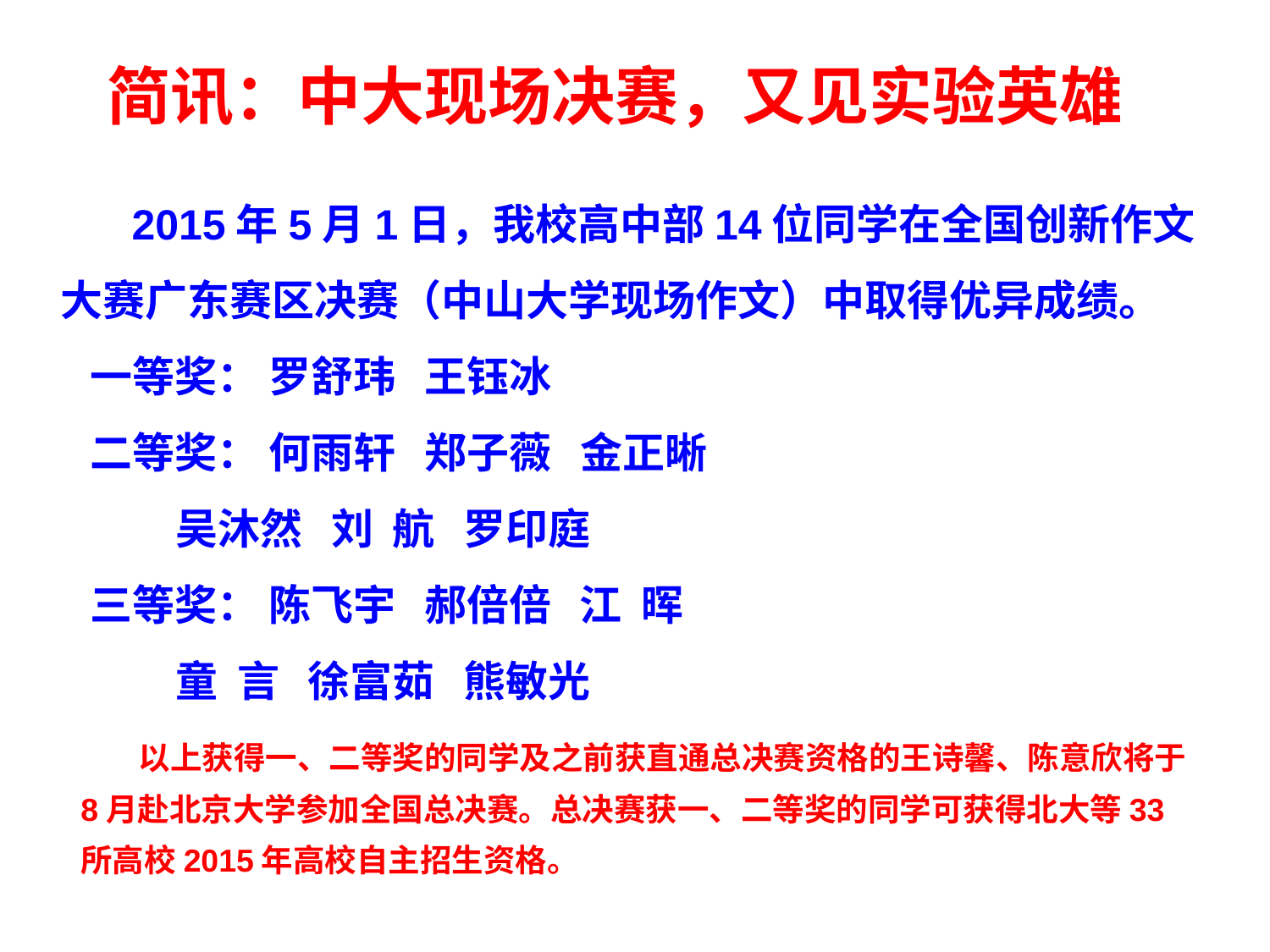

简讯：中大现场决赛，又见实验英雄
      2015年5月1日，我校高中部14位同学在全国创新作文大赛广东赛区决赛（中山大学现场作文）中取得优异成绩。
  一等奖： 罗舒玮   王钰冰
  二等奖： 何雨轩   郑子薇   金正晰
           吴沐然   刘  航   罗印庭
  三等奖： 陈飞宇   郝倍倍   江  晖
           童  言   徐富茹   熊敏光

       以上获得一、二等奖的同学及之前获直通总决赛资格的王诗馨、陈意欣将于8月赴北京大学参加全国总决赛。总决赛获一、二等奖的同学可获得北大等33所高校2015年高校自主招生资格。